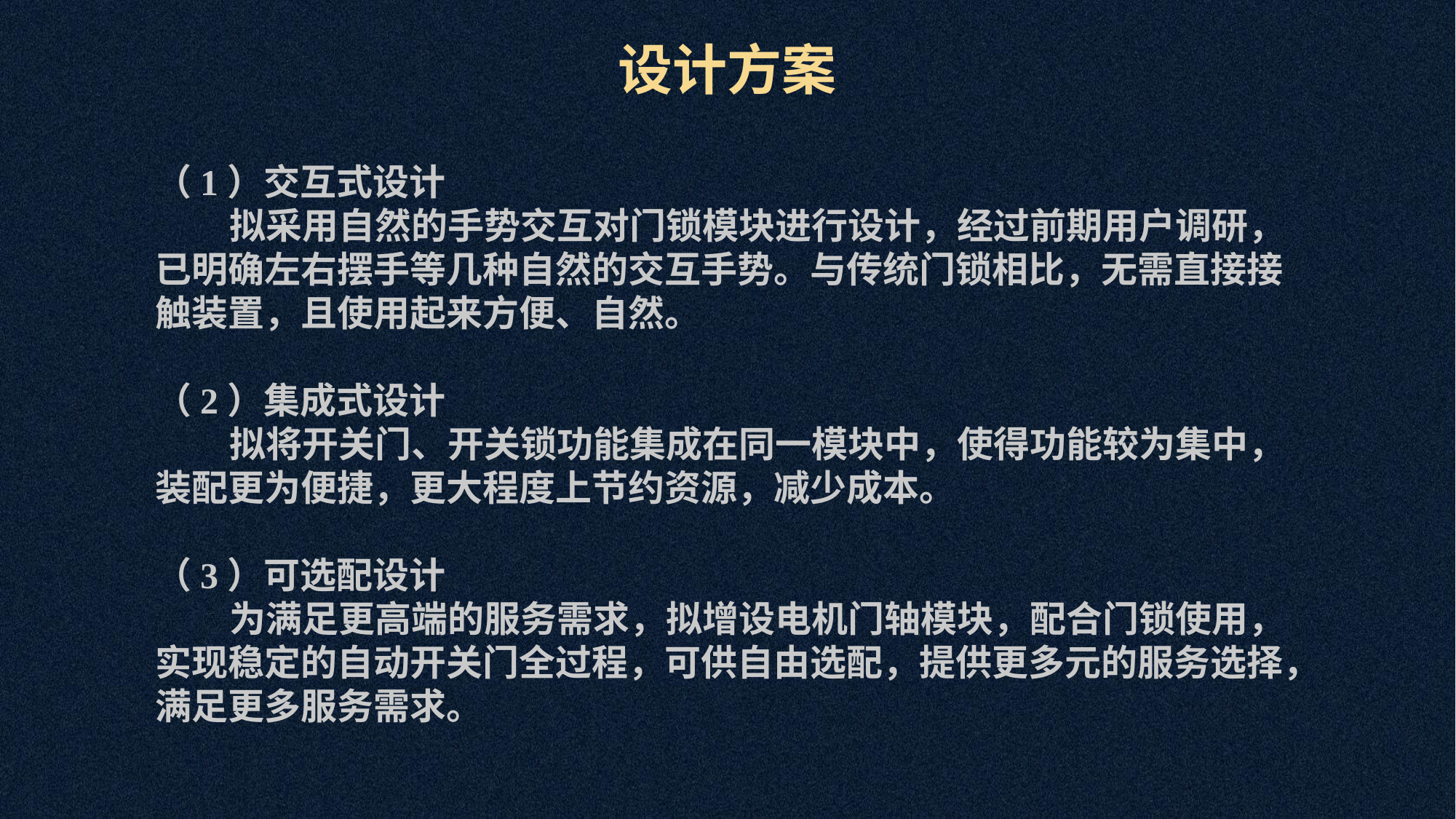

设计方案
（1）交互式设计
        拟采用自然的手势交互对门锁模块进行设计，经过前期用户调研，已明确左右摆手等几种自然的交互手势。与传统门锁相比，无需直接接触装置，且使用起来方便、自然。

（2）集成式设计
        拟将开关门、开关锁功能集成在同一模块中，使得功能较为集中，装配更为便捷，更大程度上节约资源，减少成本。

（3）可选配设计
        为满足更高端的服务需求，拟增设电机门轴模块，配合门锁使用，实现稳定的自动开关门全过程，可供自由选配，提供更多元的服务选择，满足更多服务需求。